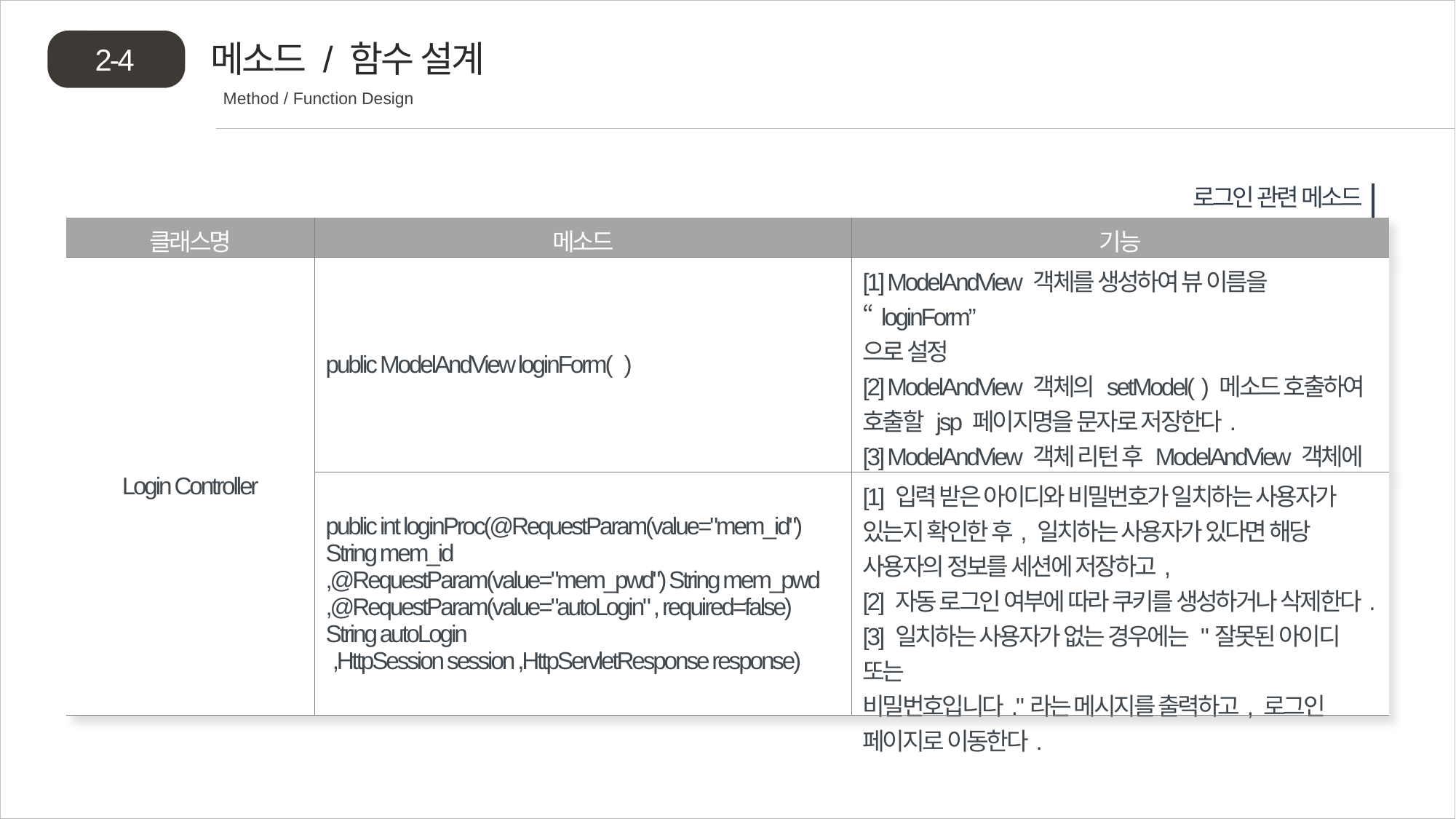

메소드 / 함수 설계
2-4
Method / Function Design
로그인 관련 메소드
| 클래스명 | 메소드 | 기능 |
| --- | --- | --- |
| Login Controller | public ModelAndView loginForm( ) | [1] ModelAndView 객체를 생성하여 뷰 이름을 “loginForm” 으로 설정 [2] ModelAndView 객체의 setModel( ) 메소드 호출하여 호출할 jsp 페이지명을 문자로 저장한다. [3] ModelAndView 객체 리턴 후 ModelAndView 객체에 저장된 jsp 페이지를 찾아 호출한다. |
|  | public int loginProc(@RequestParam(value="mem\_id") String mem\_id ,@RequestParam(value="mem\_pwd") String mem\_pwd ,@RequestParam(value="autoLogin" , required=false) String autoLogin ,HttpSession session ,HttpServletResponse response) | [1] 입력 받은 아이디와 비밀번호가 일치하는 사용자가 있는지 확인한 후, 일치하는 사용자가 있다면 해당 사용자의 정보를 세션에 저장하고, [2] 자동 로그인 여부에 따라 쿠키를 생성하거나 삭제한다. [3] 일치하는 사용자가 없는 경우에는 "잘못된 아이디 또는 비밀번호입니다."라는 메시지를 출력하고, 로그인 페이지로 이동한다. |